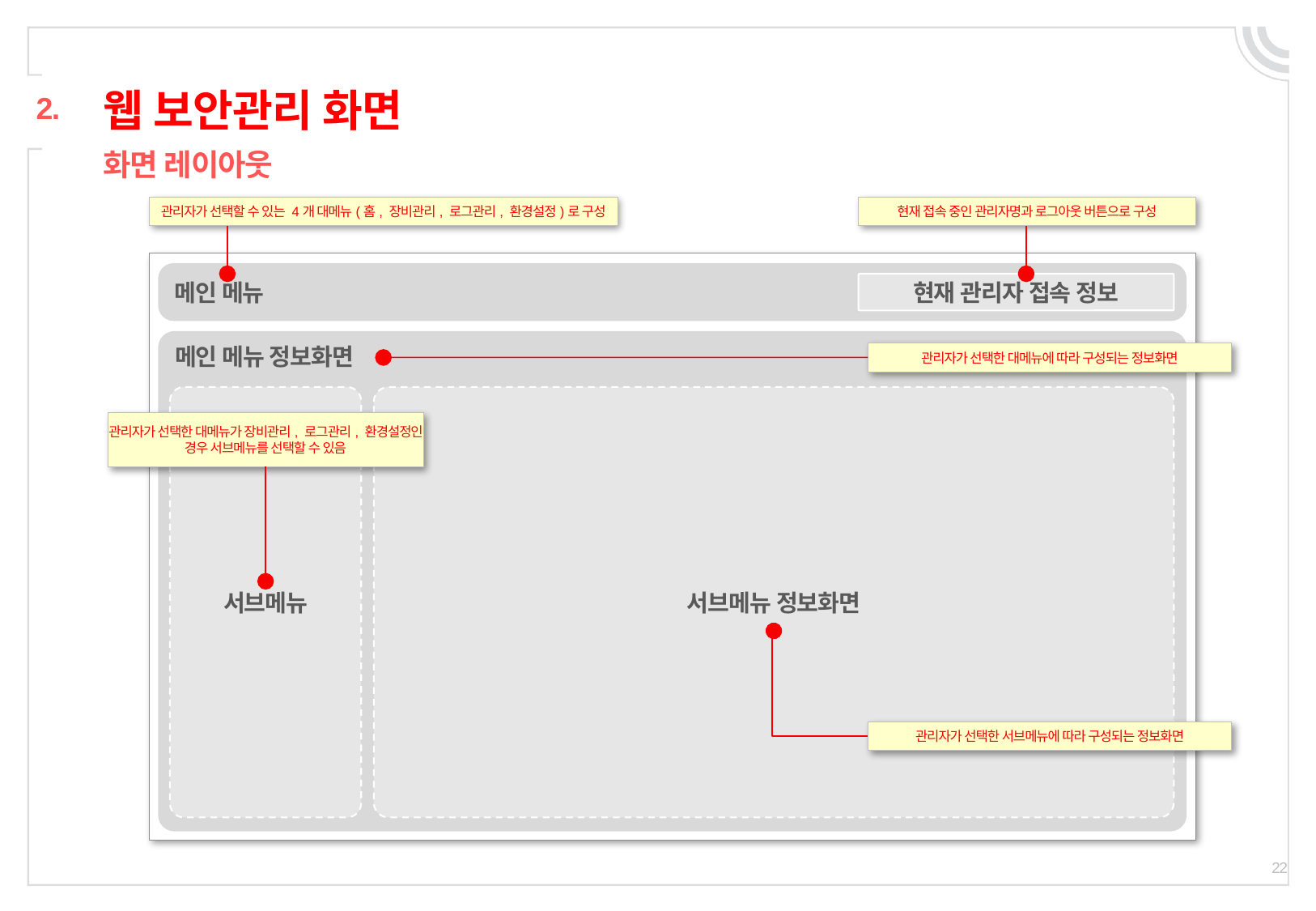

# 웹 보안관리 화면
2.
화면 레이아웃
관리자가 선택할 수 있는 4개 대메뉴(홈, 장비관리, 로그관리, 환경설정)로 구성
현재 접속 중인 관리자명과 로그아웃 버튼으로 구성

메인 메뉴
현재 관리자 접속 정보
메인 메뉴 정보화면
관리자가 선택한 대메뉴에 따라 구성되는 정보화면
서브메뉴
서브메뉴 정보화면
관리자가 선택한 대메뉴가 장비관리, 로그관리, 환경설정인 경우 서브메뉴를 선택할 수 있음
관리자가 선택한 서브메뉴에 따라 구성되는 정보화면